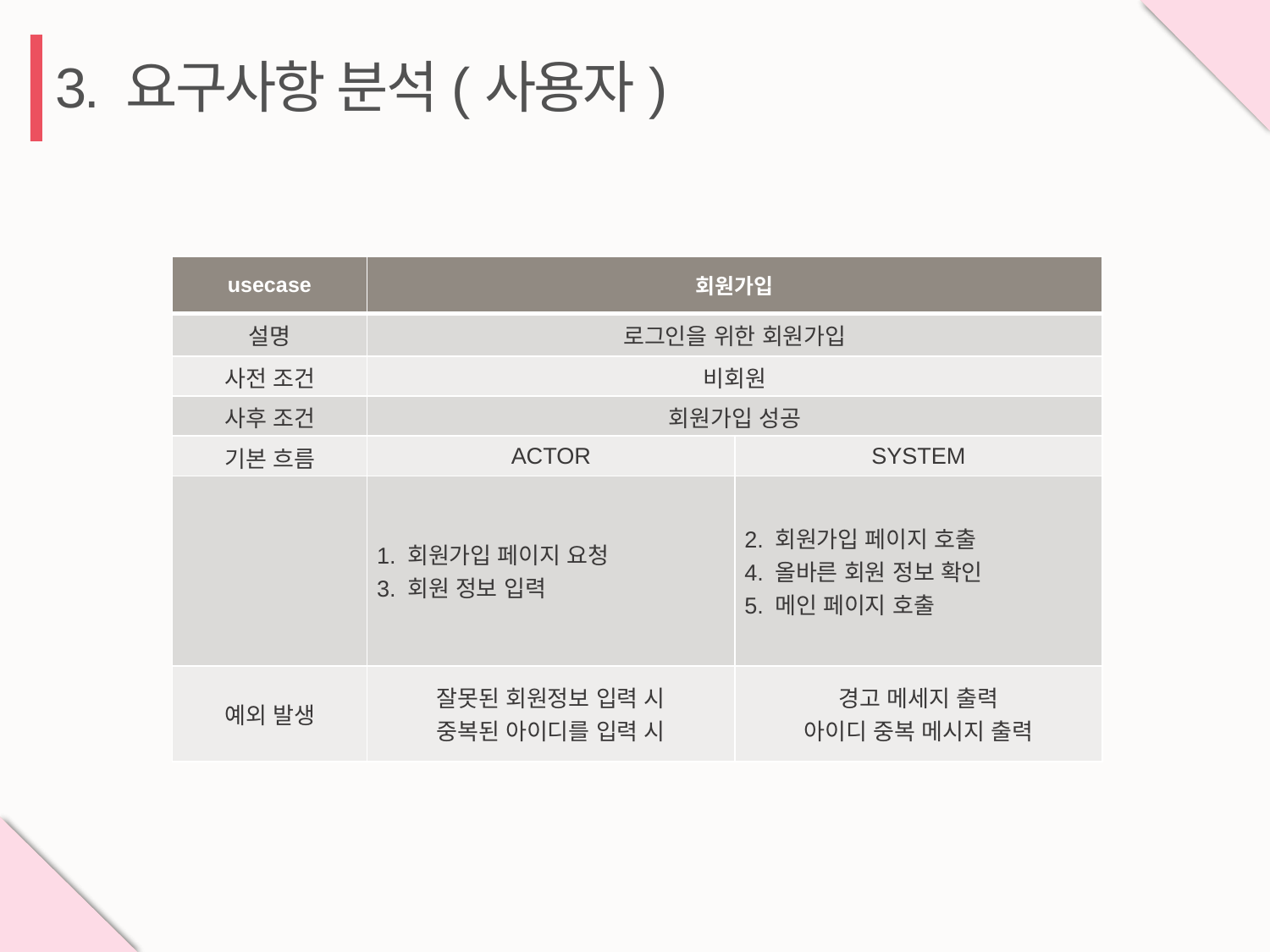

3. 요구사항 분석(사용자)
| usecase | 회원가입 |  |
| --- | --- | --- |
| 설명 | 로그인을 위한 회원가입 |  |
| 사전 조건 | 비회원 |  |
| 사후 조건 | 회원가입 성공 |  |
| 기본 흐름 | ACTOR | SYSTEM |
|  | 1. 회원가입 페이지 요청 3. 회원 정보 입력 | 2. 회원가입 페이지 호출 4. 올바른 회원 정보 확인 5. 메인 페이지 호출 |
| 예외 발생 | 잘못된 회원정보 입력 시 중복된 아이디를 입력 시 | 경고 메세지 출력 아이디 중복 메시지 출력 |